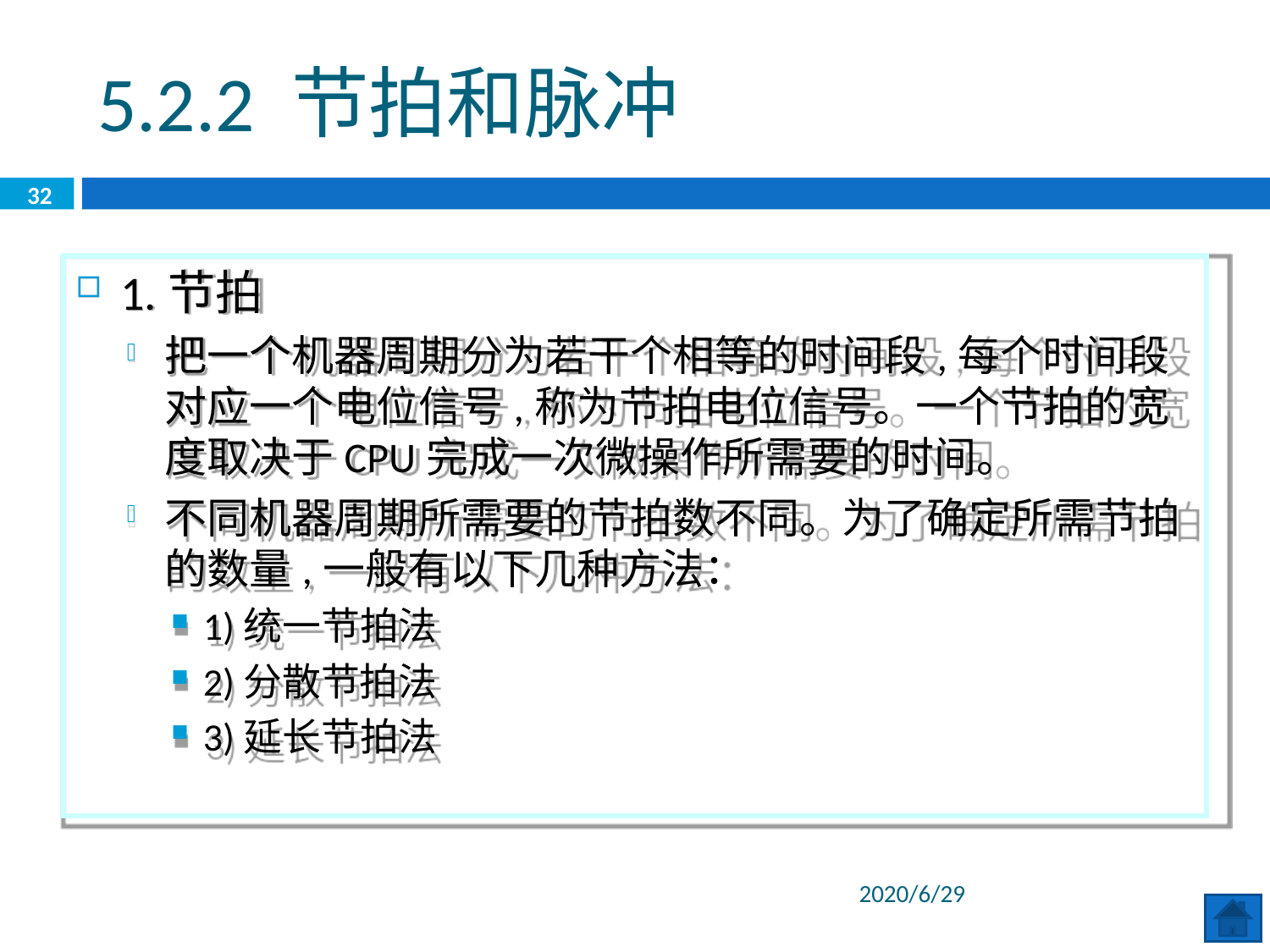

5.2.2 节拍和脉冲
32
1.节拍
把一个机器周期分为若干个相等的时间段,每个时间段对应一个电位信号,称为节拍电位信号。一个节拍的宽度取决于CPU完成一次微操作所需要的时间。
不同机器周期所需要的节拍数不同。为了确定所需节拍的数量,一般有以下几种方法：
1)统一节拍法
2)分散节拍法
3)延长节拍法
2020/6/29